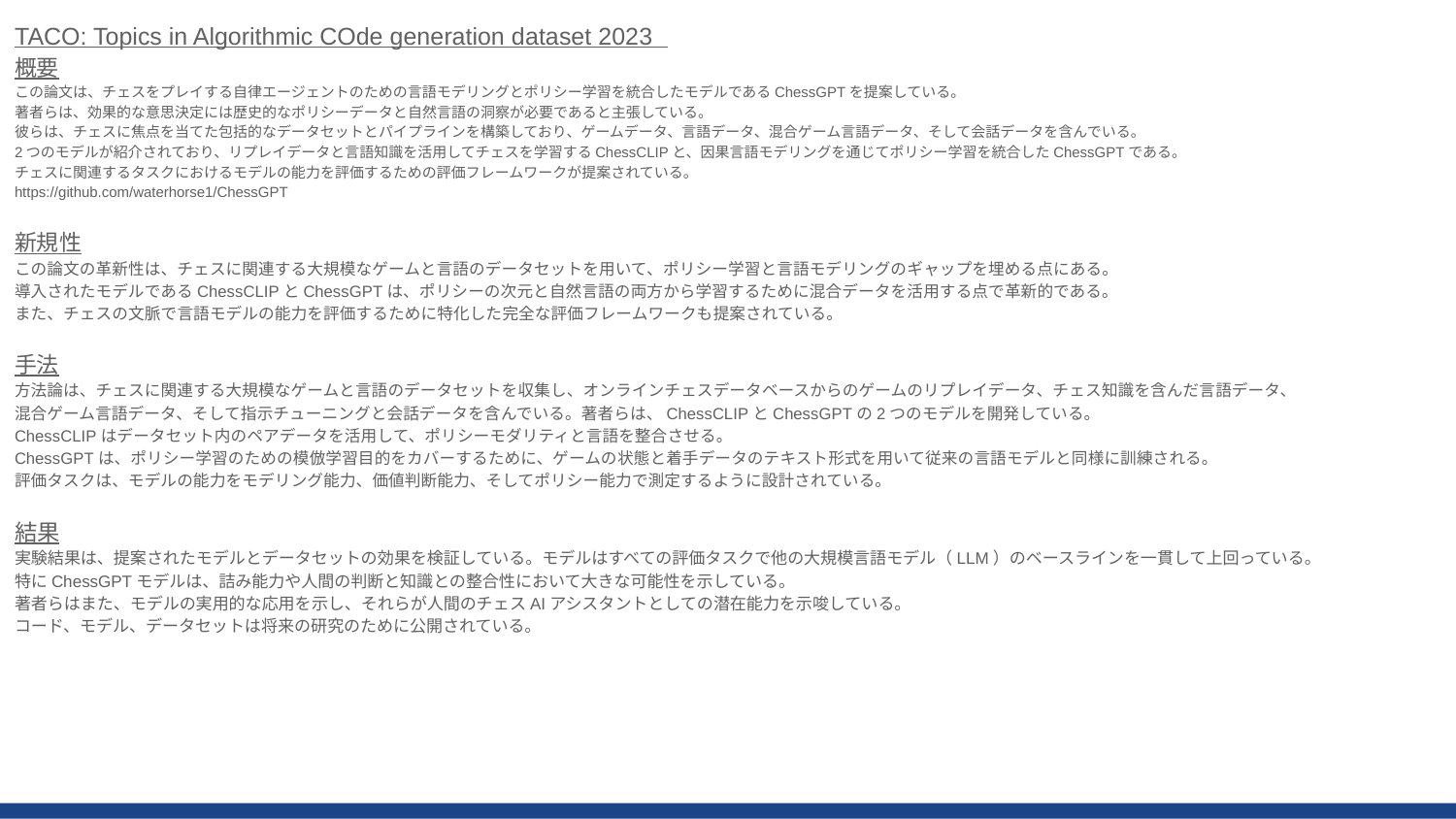

TACO: Topics in Algorithmic COde generation dataset 2023
概要
この論文は、チェスをプレイする自律エージェントのための言語モデリングとポリシー学習を統合したモデルであるChessGPTを提案している。
著者らは、効果的な意思決定には歴史的なポリシーデータと自然言語の洞察が必要であると主張している。
彼らは、チェスに焦点を当てた包括的なデータセットとパイプラインを構築しており、ゲームデータ、言語データ、混合ゲーム言語データ、そして会話データを含んでいる。
2つのモデルが紹介されており、リプレイデータと言語知識を活用してチェスを学習するChessCLIPと、因果言語モデリングを通じてポリシー学習を統合したChessGPTである。
チェスに関連するタスクにおけるモデルの能力を評価するための評価フレームワークが提案されている。
https://github.com/waterhorse1/ChessGPT
新規性
この論文の革新性は、チェスに関連する大規模なゲームと言語のデータセットを用いて、ポリシー学習と言語モデリングのギャップを埋める点にある。
導入されたモデルであるChessCLIPとChessGPTは、ポリシーの次元と自然言語の両方から学習するために混合データを活用する点で革新的である。
また、チェスの文脈で言語モデルの能力を評価するために特化した完全な評価フレームワークも提案されている。
手法
方法論は、チェスに関連する大規模なゲームと言語のデータセットを収集し、オンラインチェスデータベースからのゲームのリプレイデータ、チェス知識を含んだ言語データ、
混合ゲーム言語データ、そして指示チューニングと会話データを含んでいる。著者らは、ChessCLIPとChessGPTの2つのモデルを開発している。
ChessCLIPはデータセット内のペアデータを活用して、ポリシーモダリティと言語を整合させる。
ChessGPTは、ポリシー学習のための模倣学習目的をカバーするために、ゲームの状態と着手データのテキスト形式を用いて従来の言語モデルと同様に訓練される。
評価タスクは、モデルの能力をモデリング能力、価値判断能力、そしてポリシー能力で測定するように設計されている。
結果
実験結果は、提案されたモデルとデータセットの効果を検証している。モデルはすべての評価タスクで他の大規模言語モデル（LLM）のベースラインを一貫して上回っている。
特にChessGPTモデルは、詰み能力や人間の判断と知識との整合性において大きな可能性を示している。
著者らはまた、モデルの実用的な応用を示し、それらが人間のチェスAIアシスタントとしての潜在能力を示唆している。
コード、モデル、データセットは将来の研究のために公開されている。